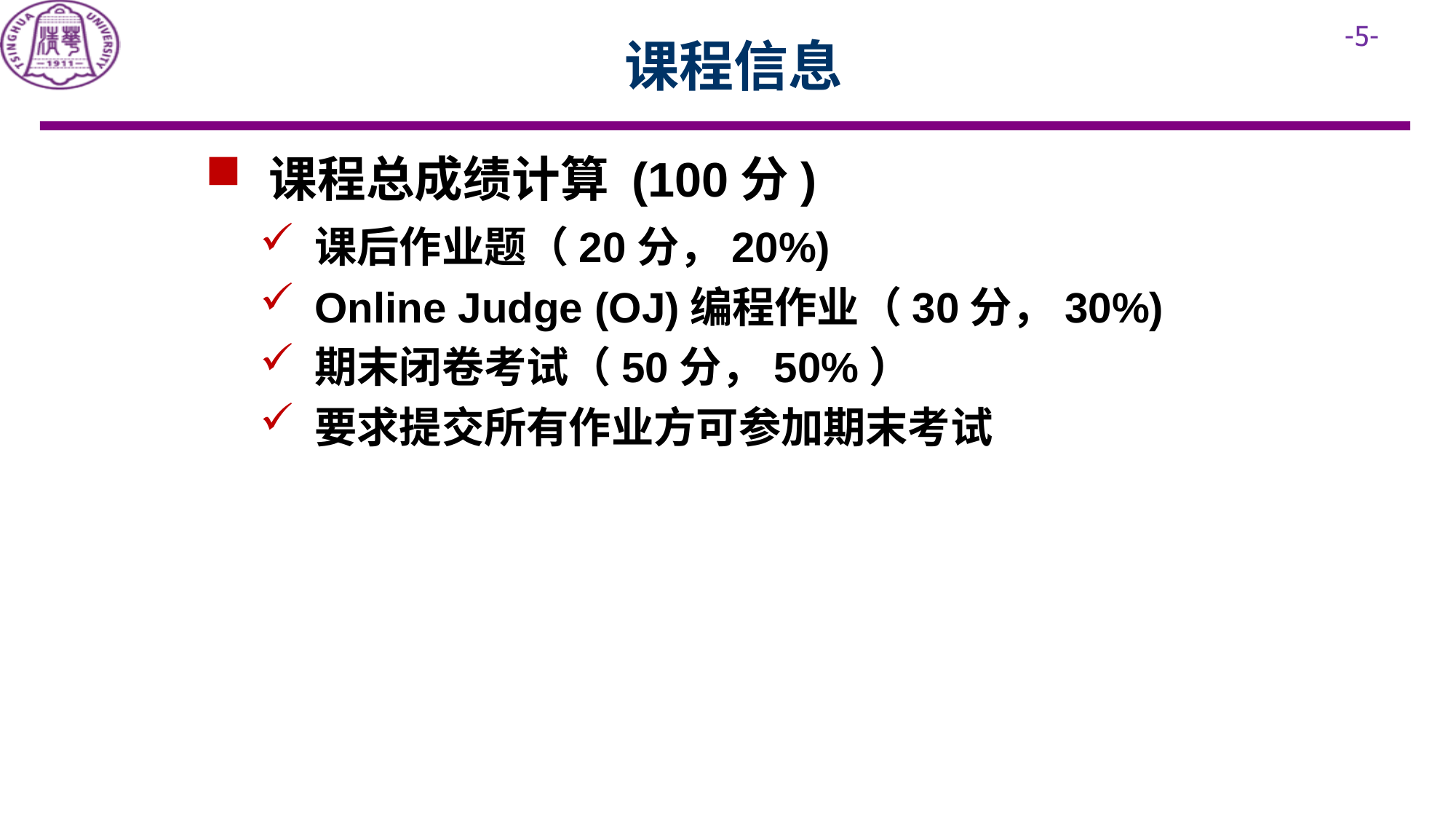

# 课程信息
 课程总成绩计算 (100分)
课后作业题（20分，20%)
Online Judge (OJ)编程作业（30分，30%)
期末闭卷考试（50分，50%）
要求提交所有作业方可参加期末考试